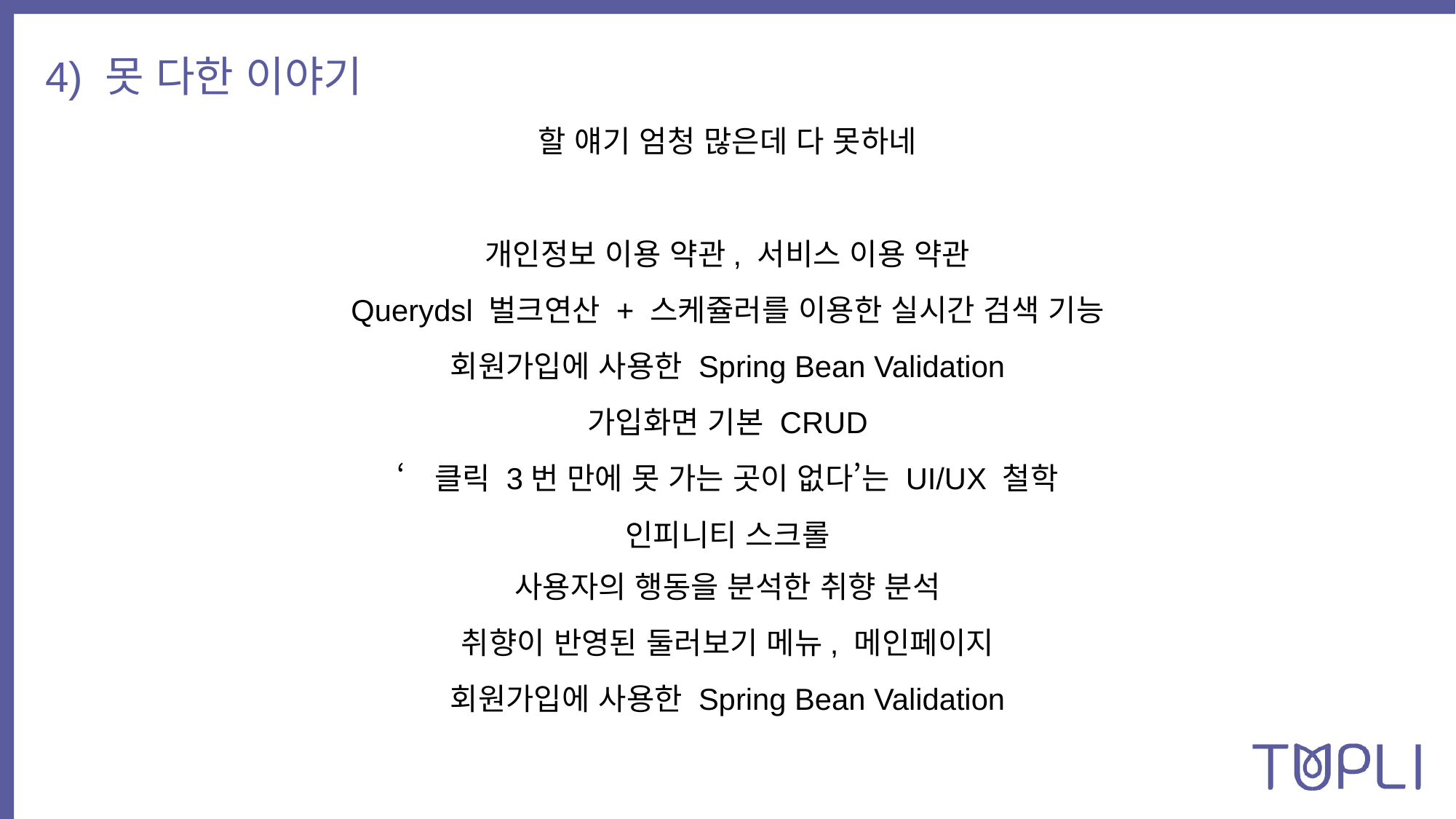

4) 못 다한 이야기
할 얘기 엄청 많은데 다 못하네
개인정보 이용 약관, 서비스 이용 약관
Querydsl 벌크연산 + 스케쥴러를 이용한 실시간 검색 기능
회원가입에 사용한 Spring Bean Validation
가입화면 기본 CRUD
‘클릭 3번 만에 못 가는 곳이 없다’는 UI/UX 철학
인피니티 스크롤
사용자의 행동을 분석한 취향 분석
취향이 반영된 둘러보기 메뉴, 메인페이지
회원가입에 사용한 Spring Bean Validation